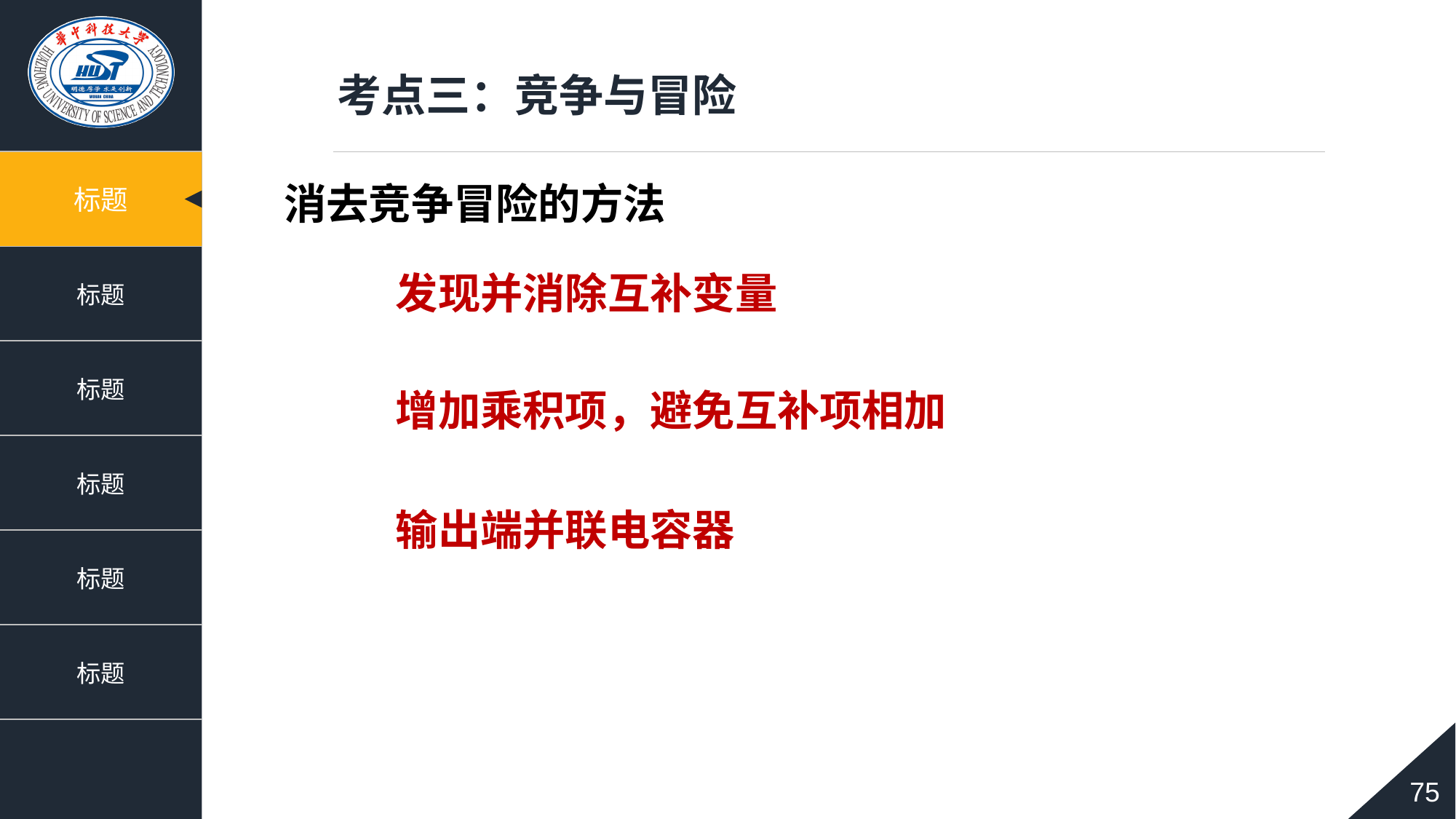

考点三：竞争与冒险
消去竞争冒险的方法
发现并消除互补变量
增加乘积项，避免互补项相加
输出端并联电容器